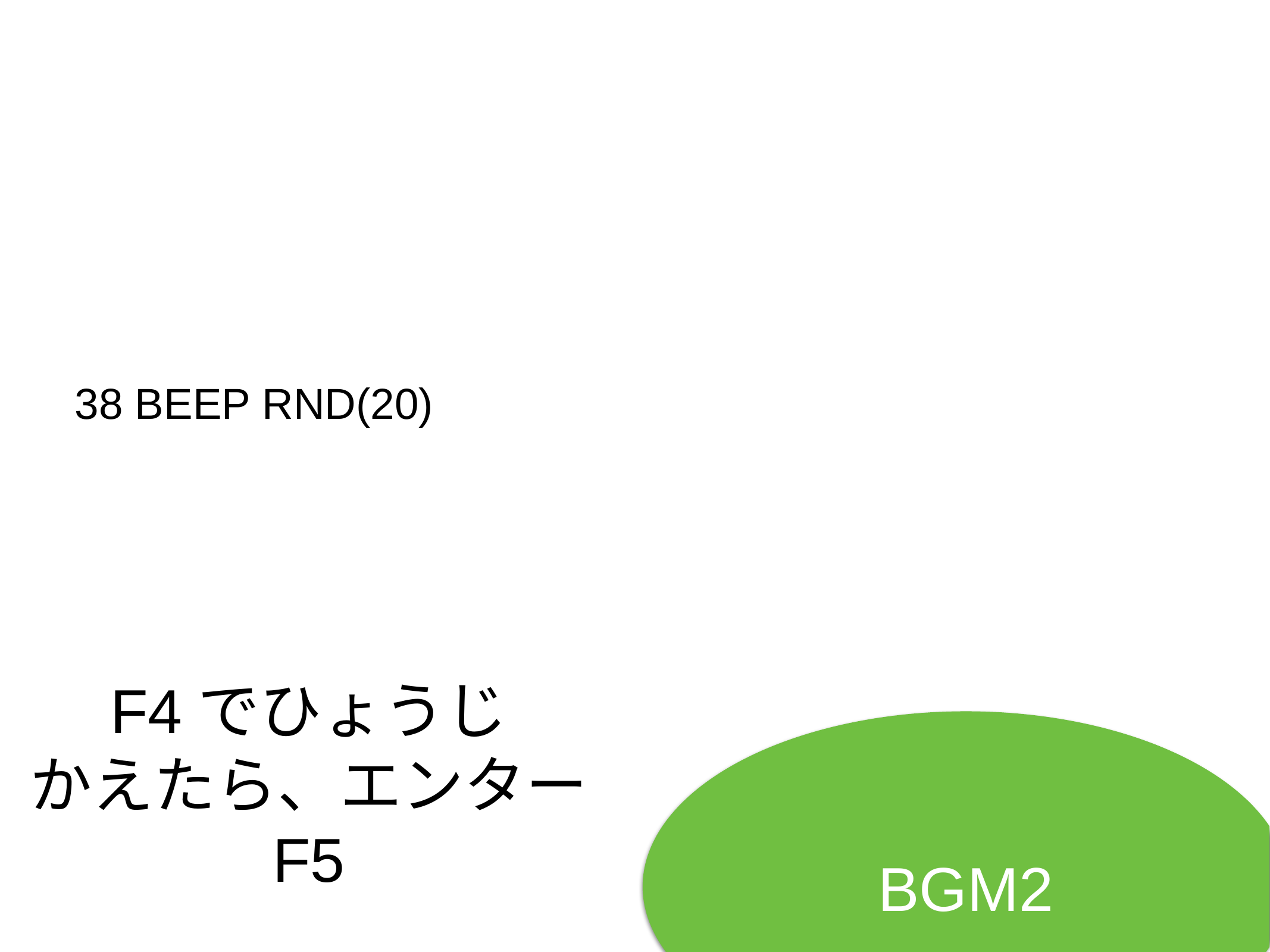

38 BEEP RND(20)
# F4でひょうじ
かえたら、エンター
F5
BGM2